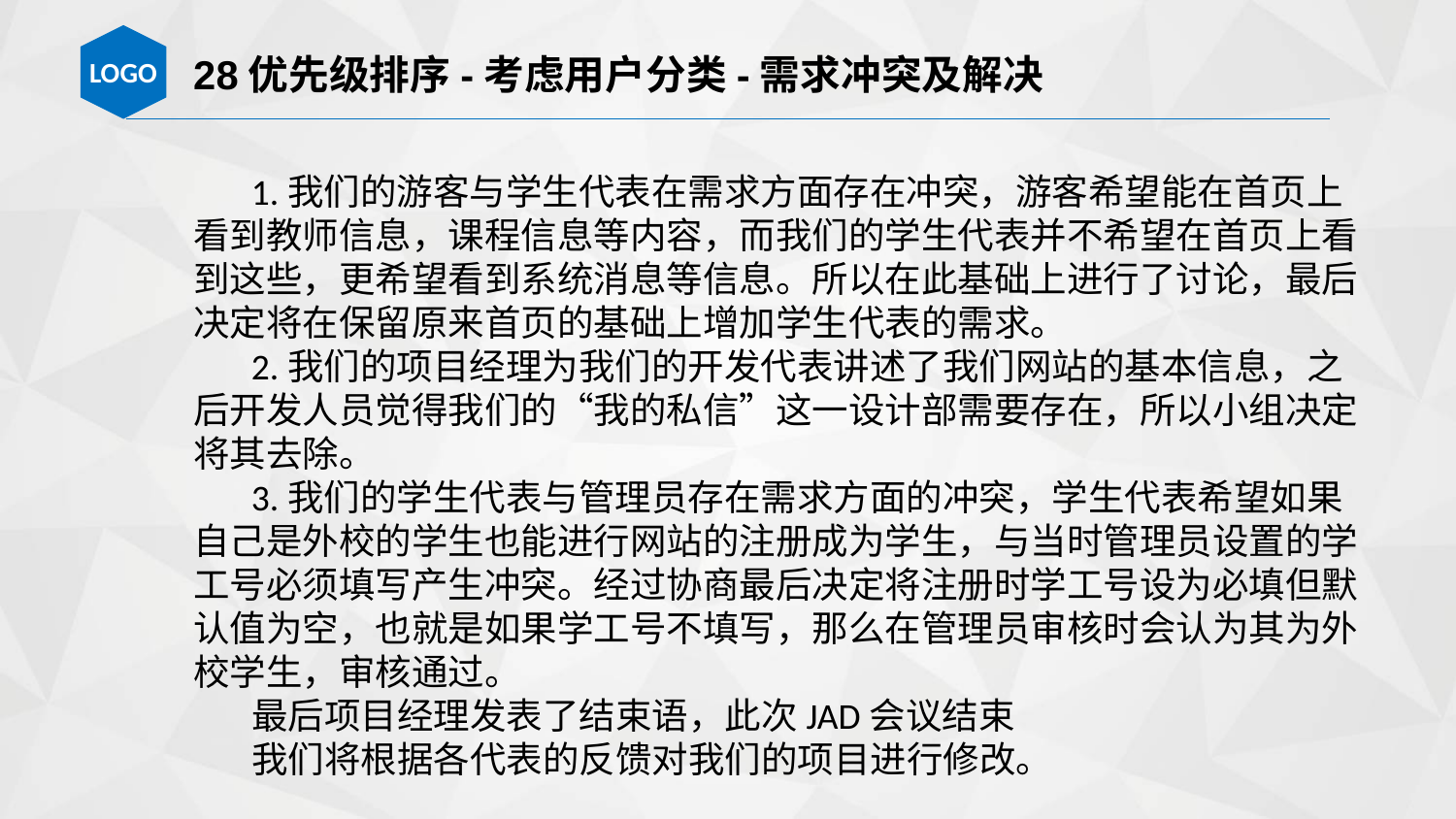

28优先级排序-考虑用户分类-需求冲突及解决
       1.我们的游客与学生代表在需求方面存在冲突，游客希望能在首页上看到教师信息，课程信息等内容，而我们的学生代表并不希望在首页上看到这些，更希望看到系统消息等信息。所以在此基础上进行了讨论，最后决定将在保留原来首页的基础上增加学生代表的需求。
       2.我们的项目经理为我们的开发代表讲述了我们网站的基本信息，之后开发人员觉得我们的“我的私信”这一设计部需要存在，所以小组决定将其去除。
       3.我们的学生代表与管理员存在需求方面的冲突，学生代表希望如果自己是外校的学生也能进行网站的注册成为学生，与当时管理员设置的学工号必须填写产生冲突。经过协商最后决定将注册时学工号设为必填但默认值为空，也就是如果学工号不填写，那么在管理员审核时会认为其为外校学生，审核通过。
      最后项目经理发表了结束语，此次JAD会议结束
      我们将根据各代表的反馈对我们的项目进行修改。